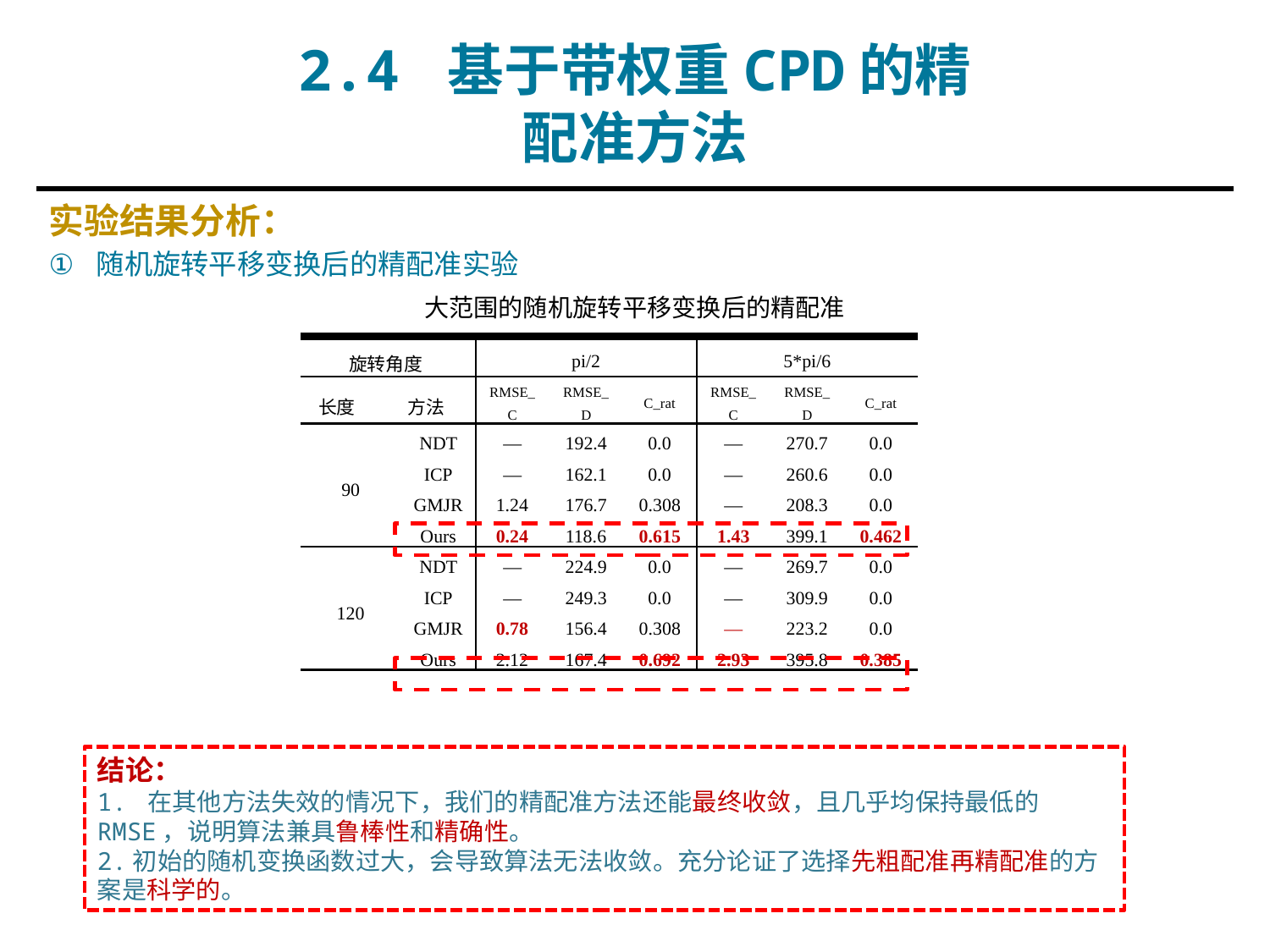

2.4 基于带权重CPD的精配准方法
实验结果分析：
随机旋转平移变换后的精配准实验
大范围的随机旋转平移变换后的精配准
| 旋转角度 |  |  | pi/2 |  |  | 5\*pi/6 |  |  |
| --- | --- | --- | --- | --- | --- | --- | --- | --- |
| 长度 | 方法 |  | RMSE\_C | RMSE\_D | C\_rat | RMSE\_C | RMSE\_D | C\_rat |
| 90 |  | NDT | — | 192.4 | 0.0 | — | 270.7 | 0.0 |
|  |  | ICP | — | 162.1 | 0.0 | — | 260.6 | 0.0 |
|  |  | GMJR | 1.24 | 176.7 | 0.308 | — | 208.3 | 0.0 |
|  |  | Ours | 0.24 | 118.6 | 0.615 | 1.43 | 399.1 | 0.462 |
| 120 |  | NDT | — | 224.9 | 0.0 | — | 269.7 | 0.0 |
|  |  | ICP | — | 249.3 | 0.0 | — | 309.9 | 0.0 |
|  |  | GMJR | 0.78 | 156.4 | 0.308 | — | 223.2 | 0.0 |
|  |  | Ours | 2.12 | 167.4 | 0.692 | 2.93 | 395.8 | 0.385 |

结论：
1. 在其他方法失效的情况下，我们的精配准方法还能最终收敛，且几乎均保持最低的RMSE，说明算法兼具鲁棒性和精确性。
2.初始的随机变换函数过大，会导致算法无法收敛。充分论证了选择先粗配准再精配准的方案是科学的。